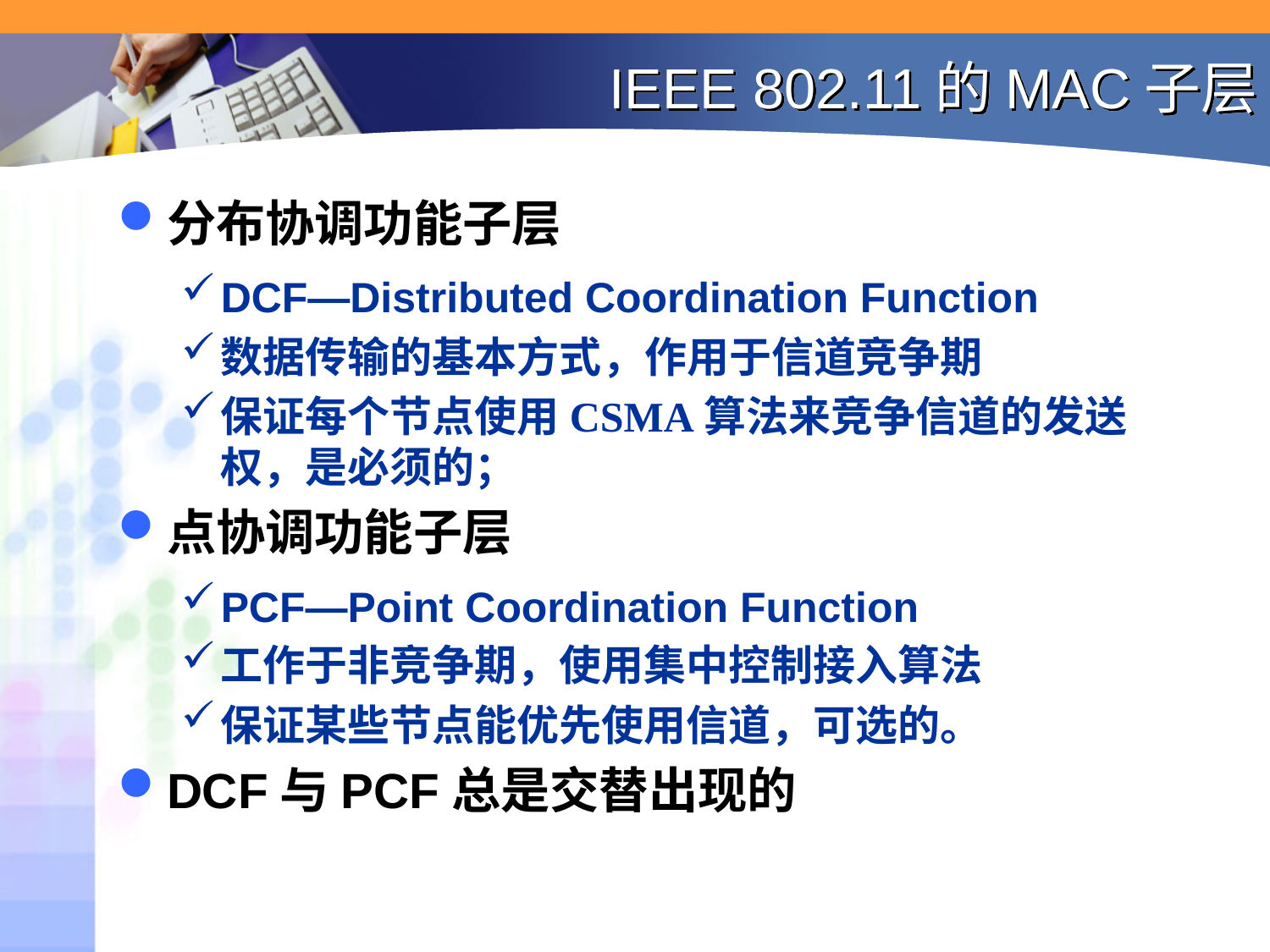

# IEEE 802.11的MAC子层
分布协调功能子层
DCF—Distributed Coordination Function
数据传输的基本方式，作用于信道竞争期
保证每个节点使用CSMA算法来竞争信道的发送权，是必须的；
点协调功能子层
PCF—Point Coordination Function
工作于非竞争期，使用集中控制接入算法
保证某些节点能优先使用信道，可选的。
DCF与PCF总是交替出现的